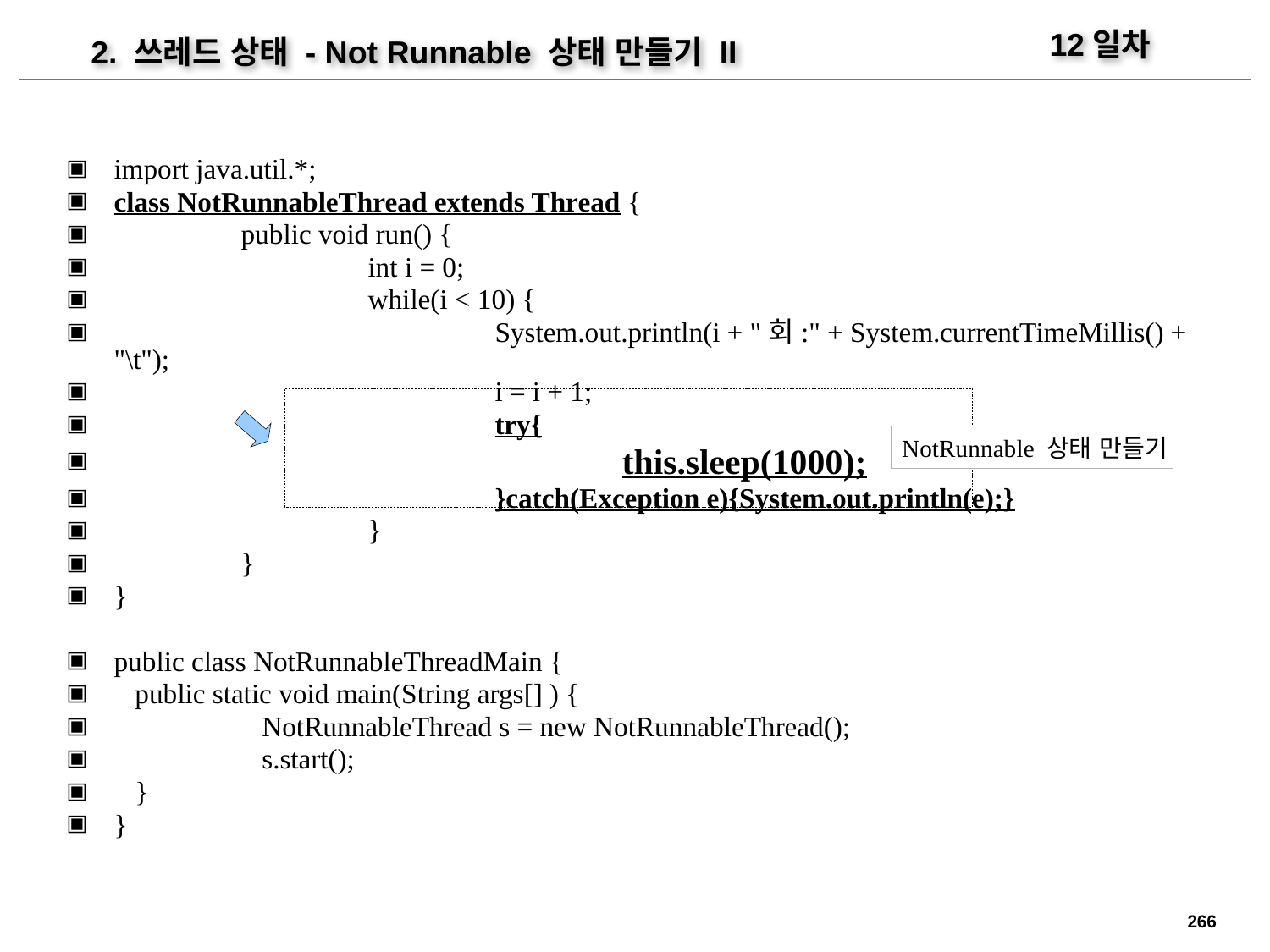

12일차
2. 쓰레드 상태 - Not Runnable 상태 만들기 II
import java.util.*;
class NotRunnableThread extends Thread {
	public void run() {
		int i = 0;
		while(i < 10) {
			System.out.println(i + "회:" + System.currentTimeMillis() + "\t");
			i = i + 1;
			try{
				this.sleep(1000);
			}catch(Exception e){System.out.println(e);}
		}
	}
}

public class NotRunnableThreadMain {
   public static void main(String args[] ) {
	   NotRunnableThread s = new NotRunnableThread();
	   s.start();
   }
}

NotRunnable 상태 만들기